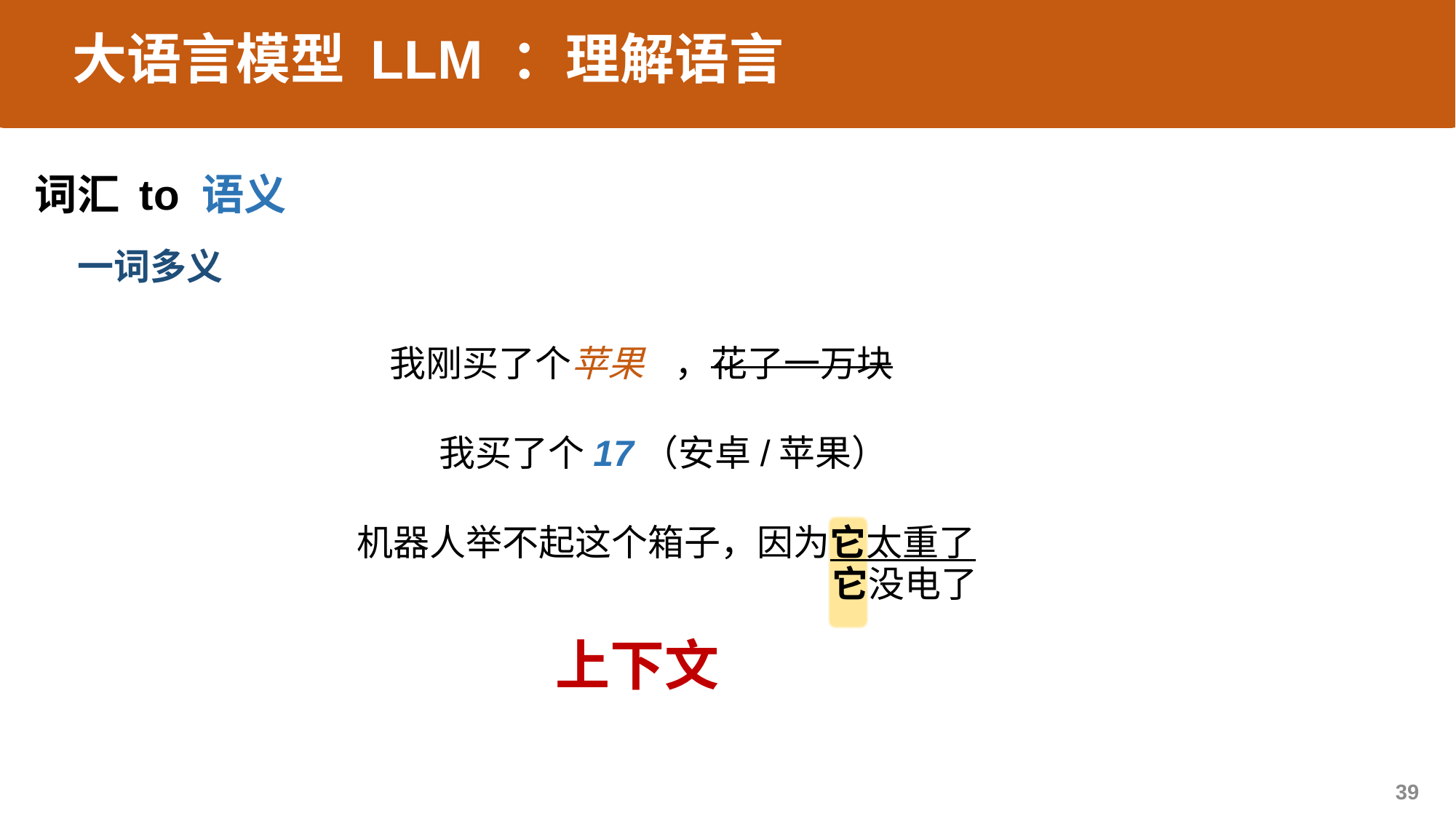

大语言模型 LLM ：理解语言
词汇 to 语义
一词多义
我刚买了个苹果
，花了一万块
我买了个17（安卓/苹果）
机器人举不起这个箱子，因为它太重了

它没电了
上下文
39